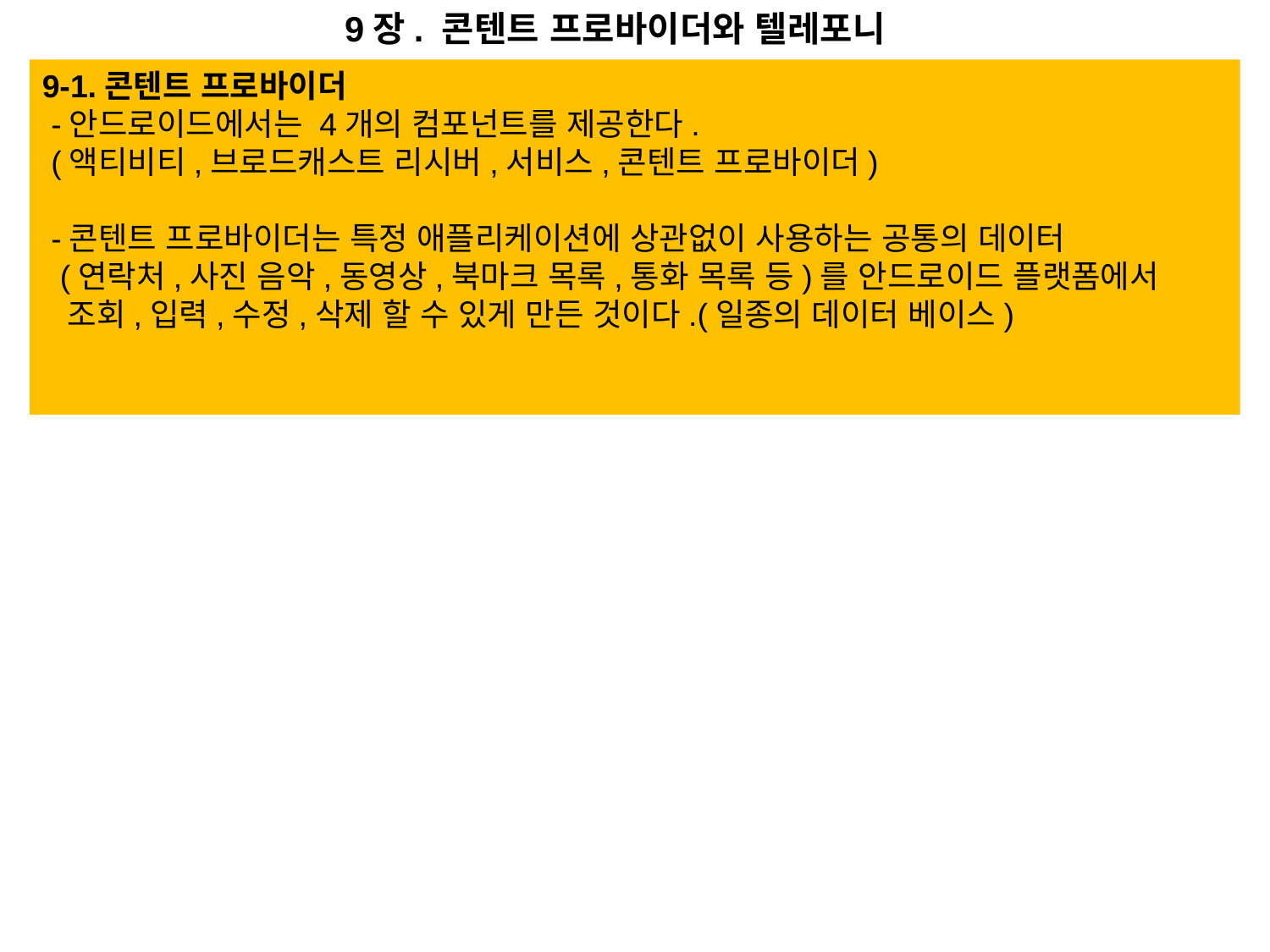

9장. 콘텐트 프로바이더와 텔레포니
9-1.콘텐트 프로바이더
 -안드로이드에서는 4개의 컴포넌트를 제공한다.
 (액티비티,브로드캐스트 리시버,서비스,콘텐트 프로바이더)

 -콘텐트 프로바이더는 특정 애플리케이션에 상관없이 사용하는 공통의 데이터
  (연락처,사진 음악,동영상,북마크 목록,통화 목록 등)를 안드로이드 플랫폼에서
  조회,입력,수정,삭제 할 수 있게 만든 것이다.(일종의 데이터 베이스)